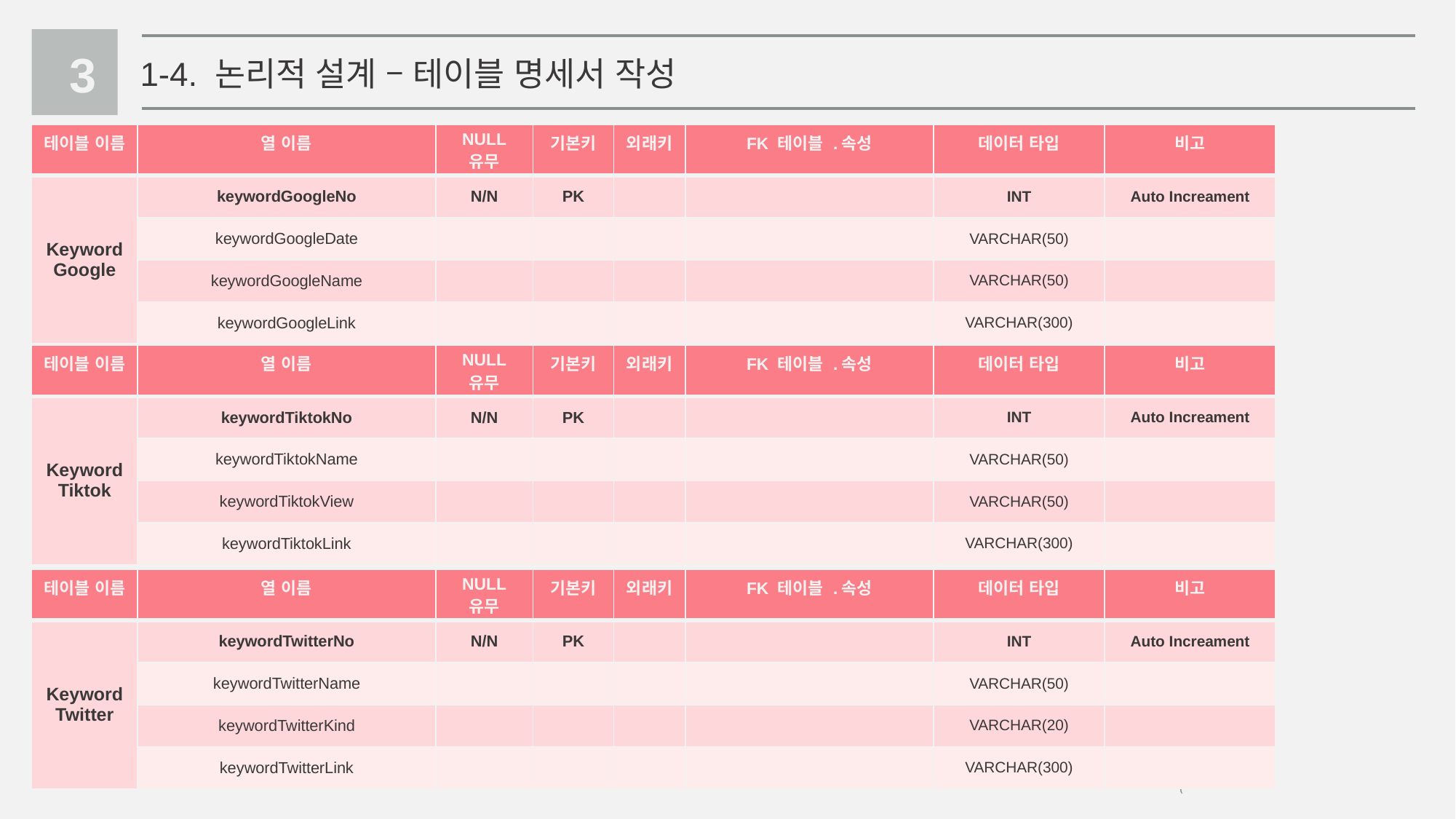

3
1-4. 논리적 설계 – 테이블 명세서 작성
| 테이블 이름 | 열 이름 | NULL 유무 | 기본키 | 외래키 | FK 테이블 .속성 | 데이터 타입 | 비고 |
| --- | --- | --- | --- | --- | --- | --- | --- |
| KeywordGoogle | keywordGoogleNo | N/N | PK |  |  | INT | Auto Increament |
|  | keywordGoogleDate |  |  |  |  | VARCHAR(50) |  |
|  | keywordGoogleName |  |  |  |  | VARCHAR(50) |  |
|  | keywordGoogleLink |  |  |  |  | VARCHAR(300) |  |
| 테이블 이름 | 열 이름 | NULL 유무 | 기본키 | 외래키 | FK 테이블 .속성 | 데이터 타입 | 비고 |
| --- | --- | --- | --- | --- | --- | --- | --- |
| Keyword Tiktok | keywordTiktokNo | N/N | PK |  |  | INT | Auto Increament |
|  | keywordTiktokName |  |  |  |  | VARCHAR(50) |  |
|  | keywordTiktokView |  |  |  |  | VARCHAR(50) |  |
|  | keywordTiktokLink |  |  |  |  | VARCHAR(300) |  |
| 테이블 이름 | 열 이름 | NULL 유무 | 기본키 | 외래키 | FK 테이블 .속성 | 데이터 타입 | 비고 |
| --- | --- | --- | --- | --- | --- | --- | --- |
| Keyword Twitter | keywordTwitterNo | N/N | PK |  |  | INT | Auto Increament |
|  | keywordTwitterName |  |  |  |  | VARCHAR(50) |  |
|  | keywordTwitterKind |  |  |  |  | VARCHAR(20) |  |
|  | keywordTwitterLink |  |  |  |  | VARCHAR(300) |  |